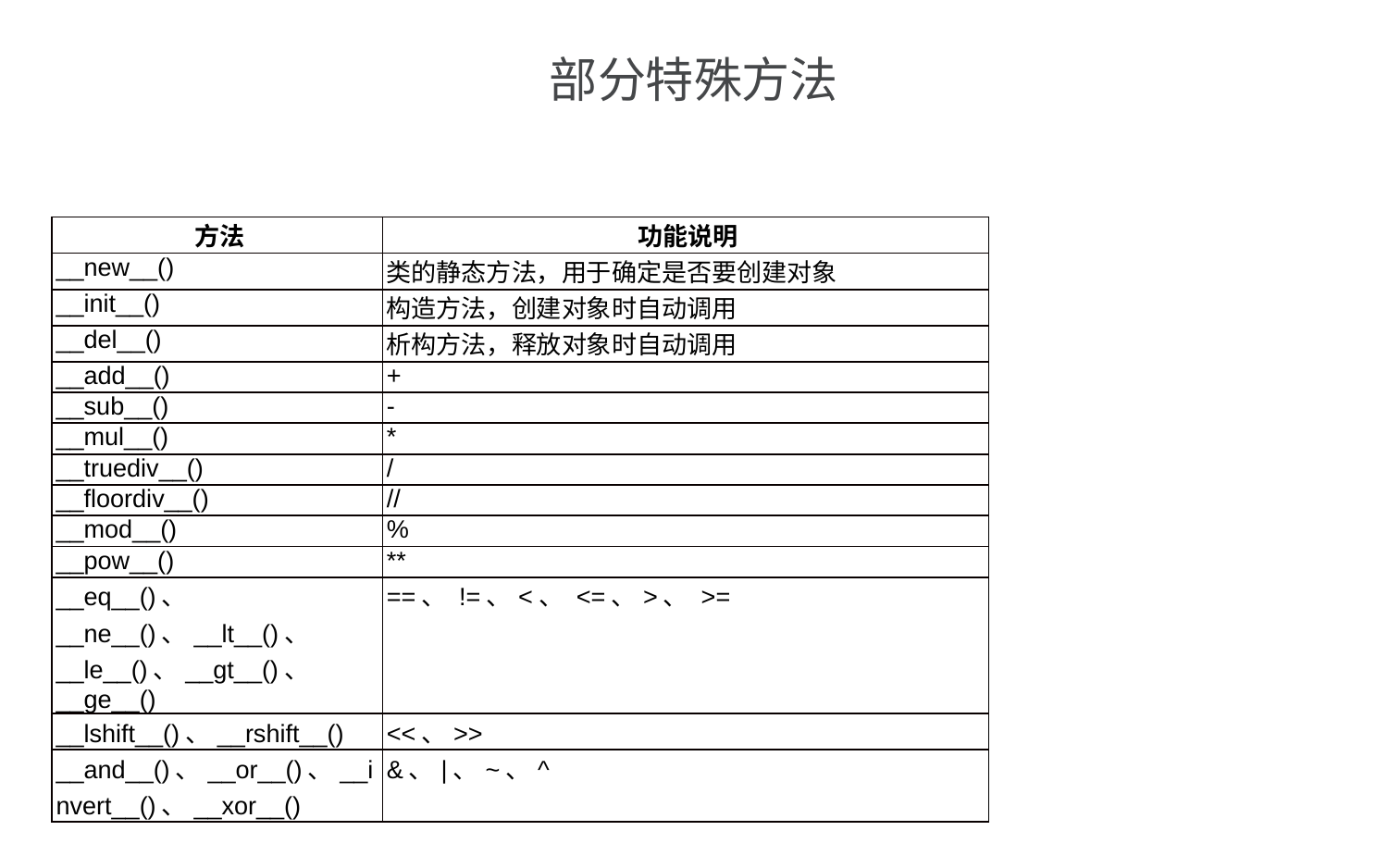

# 部分特殊方法
| 方法 | 功能说明 |
| --- | --- |
| \_\_new\_\_() | 类的静态方法，用于确定是否要创建对象 |
| \_\_init\_\_() | 构造方法，创建对象时自动调用 |
| \_\_del\_\_() | 析构方法，释放对象时自动调用 |
| \_\_add\_\_() | + |
| \_\_sub\_\_() | - |
| \_\_mul\_\_() | \* |
| \_\_truediv\_\_() | / |
| \_\_floordiv\_\_() | // |
| \_\_mod\_\_() | % |
| \_\_pow\_\_() | \*\* |
| \_\_eq\_\_()、 \_\_ne\_\_()、\_\_lt\_\_()、 \_\_le\_\_()、\_\_gt\_\_()、 \_\_ge\_\_() | ==、 !=、<、 <=、>、 >= |
| \_\_lshift\_\_()、\_\_rshift\_\_() | <<、>> |
| \_\_and\_\_()、\_\_or\_\_()、\_\_invert\_\_()、\_\_xor\_\_() | &、|、~、^ |